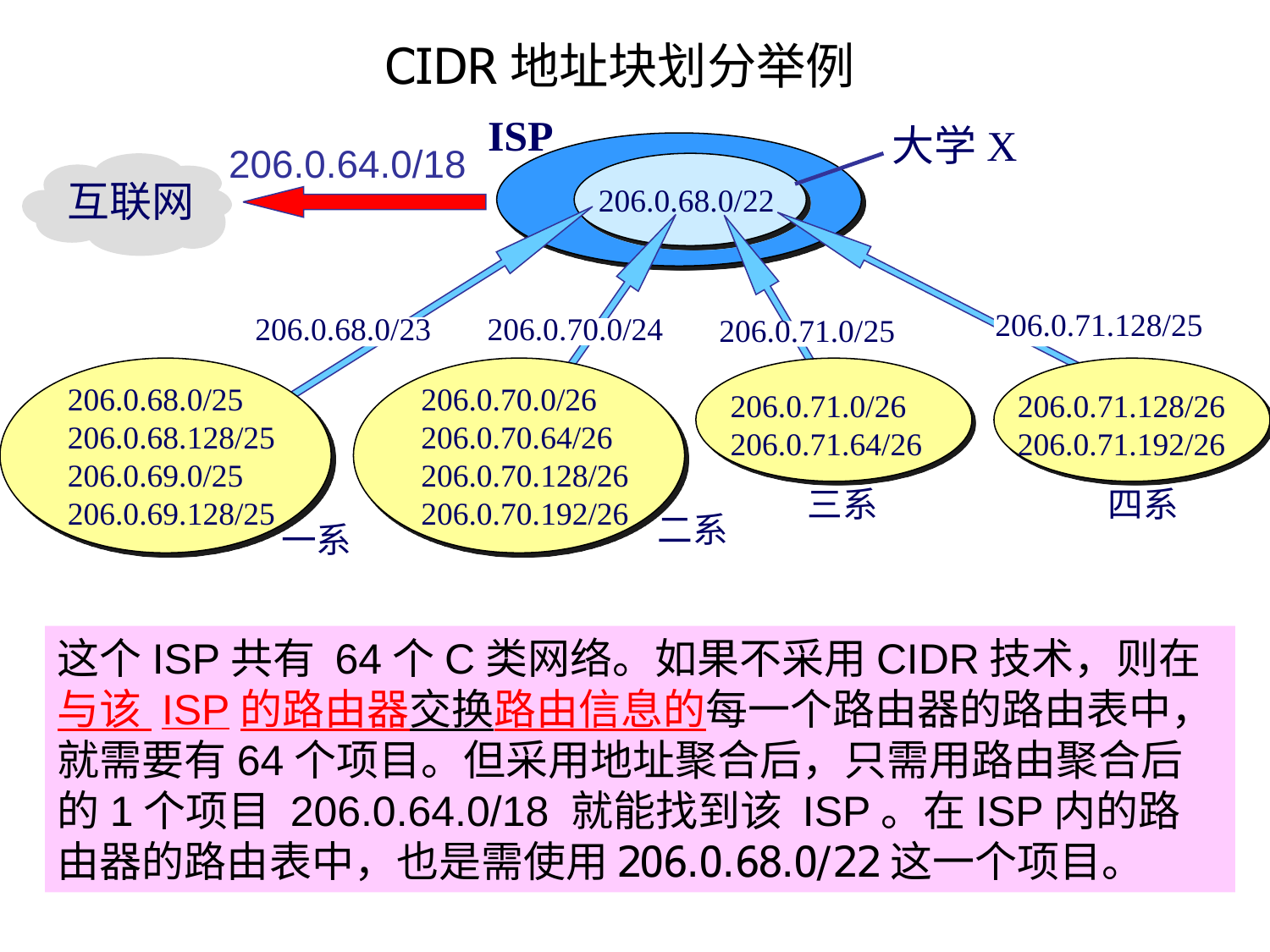

# CIDR地址块划分举例
ISP
大学X
206.0.64.0/18

互联网
206.0.68.0/22

206.0.71.128/25
206.0.68.0/23
206.0.70.0/24
206.0.71.0/25

206.0.68.0/25
206.0.68.128/25
206.0.69.0/25
206.0.69.128/25
206.0.70.0/26
206.0.70.64/26
206.0.70.128/26
206.0.70.192/26
206.0.71.0/26
206.0.71.64/26
206.0.71.128/26
206.0.71.192/26
三系
四系
二系
一系
这个ISP共有 64个C类网络。如果不采用CIDR技术，则在与该 ISP的路由器交换路由信息的每一个路由器的路由表中，就需要有64个项目。但采用地址聚合后，只需用路由聚合后的1个项目 206.0.64.0/18 就能找到该 ISP。在ISP内的路由器的路由表中，也是需使用206.0.68.0/22这一个项目。